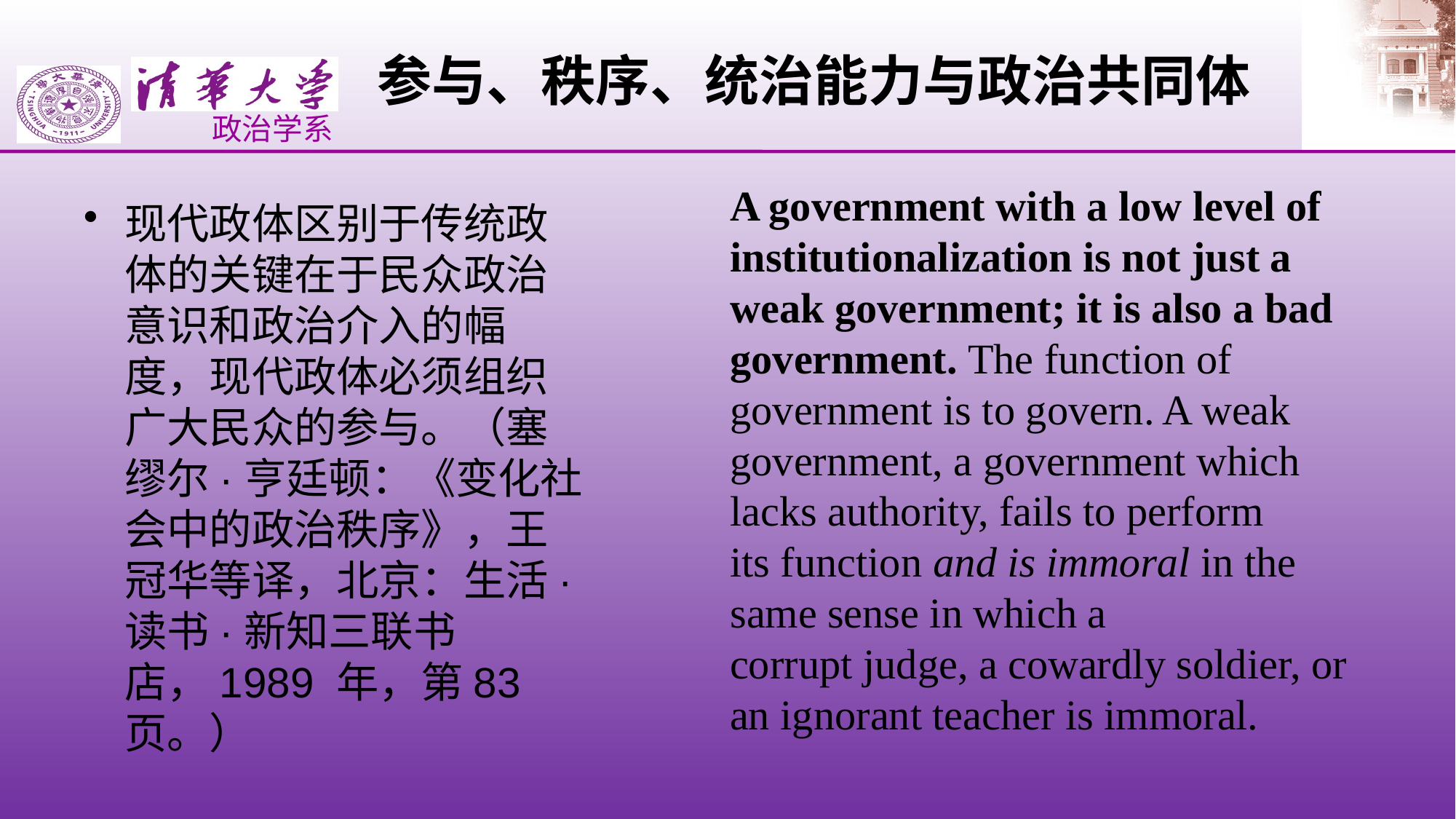

# 参与、秩序、统治能力与政治共同体
A government with a low level of institutionalization is not just a weak government; it is also a bad government. The function of government is to govern. A weak
government, a government which lacks authority, fails to perform
its function and is immoral in the same sense in which a
corrupt judge, a cowardly soldier, or an ignorant teacher is immoral.
现代政体区别于传统政体的关键在于民众政治意识和政治介入的幅度，现代政体必须组织广大民众的参与。（塞缪尔·亨廷顿：《变化社会中的政治秩序》，王冠华等译，北京：生活·读书·新知三联书店，1989 年，第83 页。）